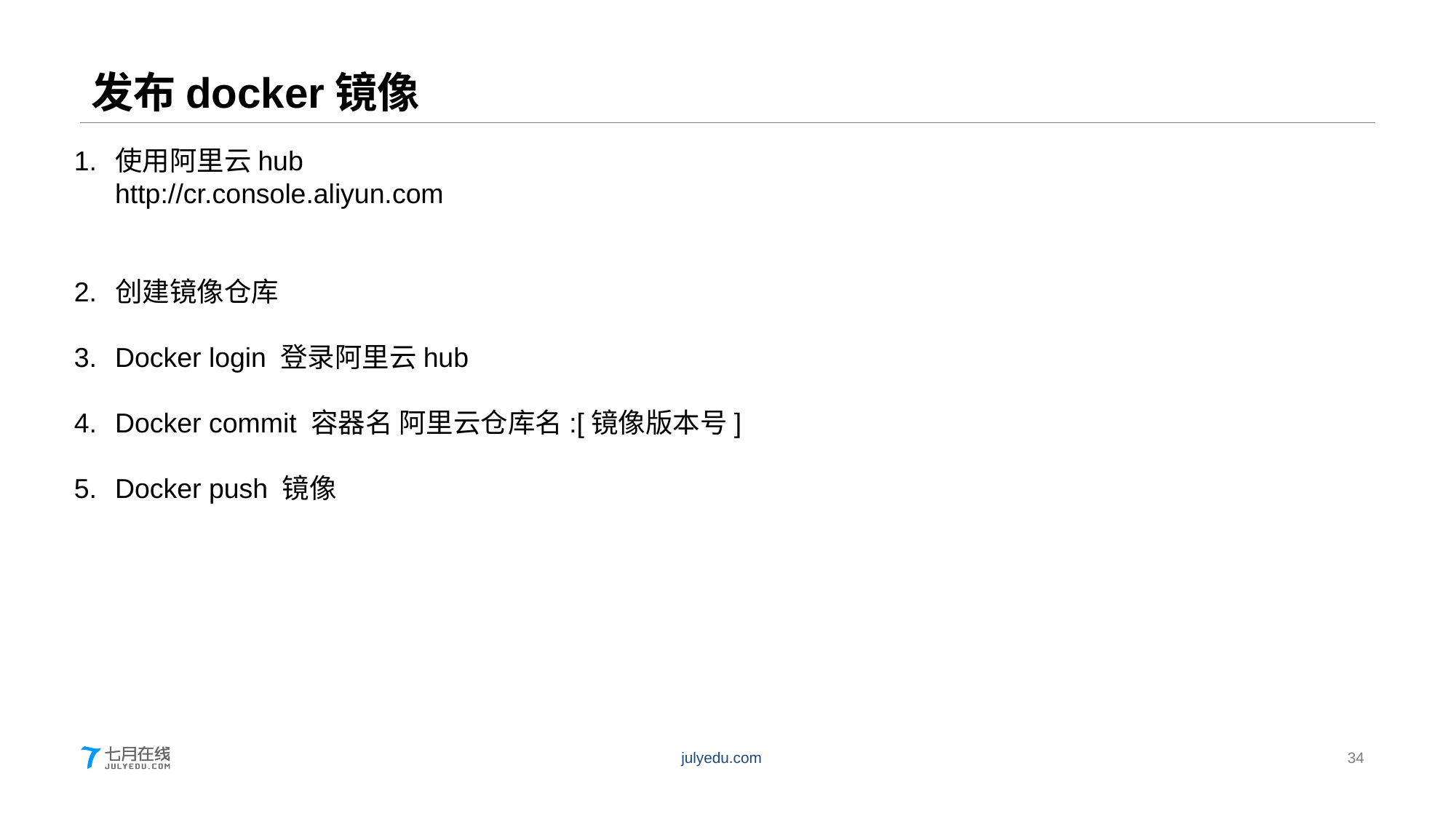

# 发布docker镜像
使用阿里云hub
http://cr.console.aliyun.com
创建镜像仓库

Docker login 登录阿里云hub

Docker commit 容器名 阿里云仓库名:[镜像版本号]

Docker push 镜像

34